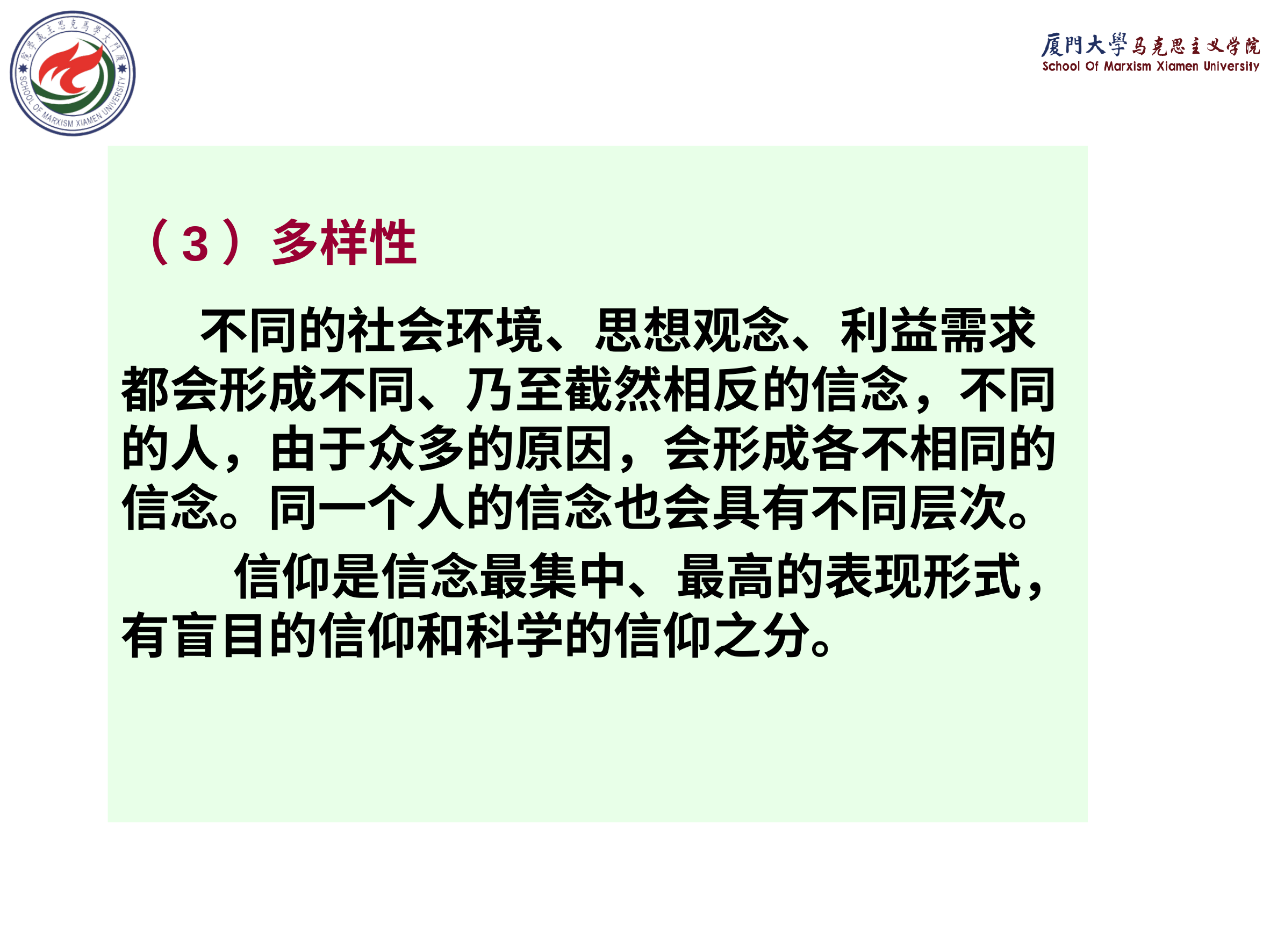

（3）多样性

          不同的社会环境、思想观念、利益需求都会形成不同、乃至截然相反的信念，不同的人，由于众多的原因，会形成各不相同的信念。同一个人的信念也会具有不同层次。
         信仰是信念最集中、最高的表现形式，有盲目的信仰和科学的信仰之分。